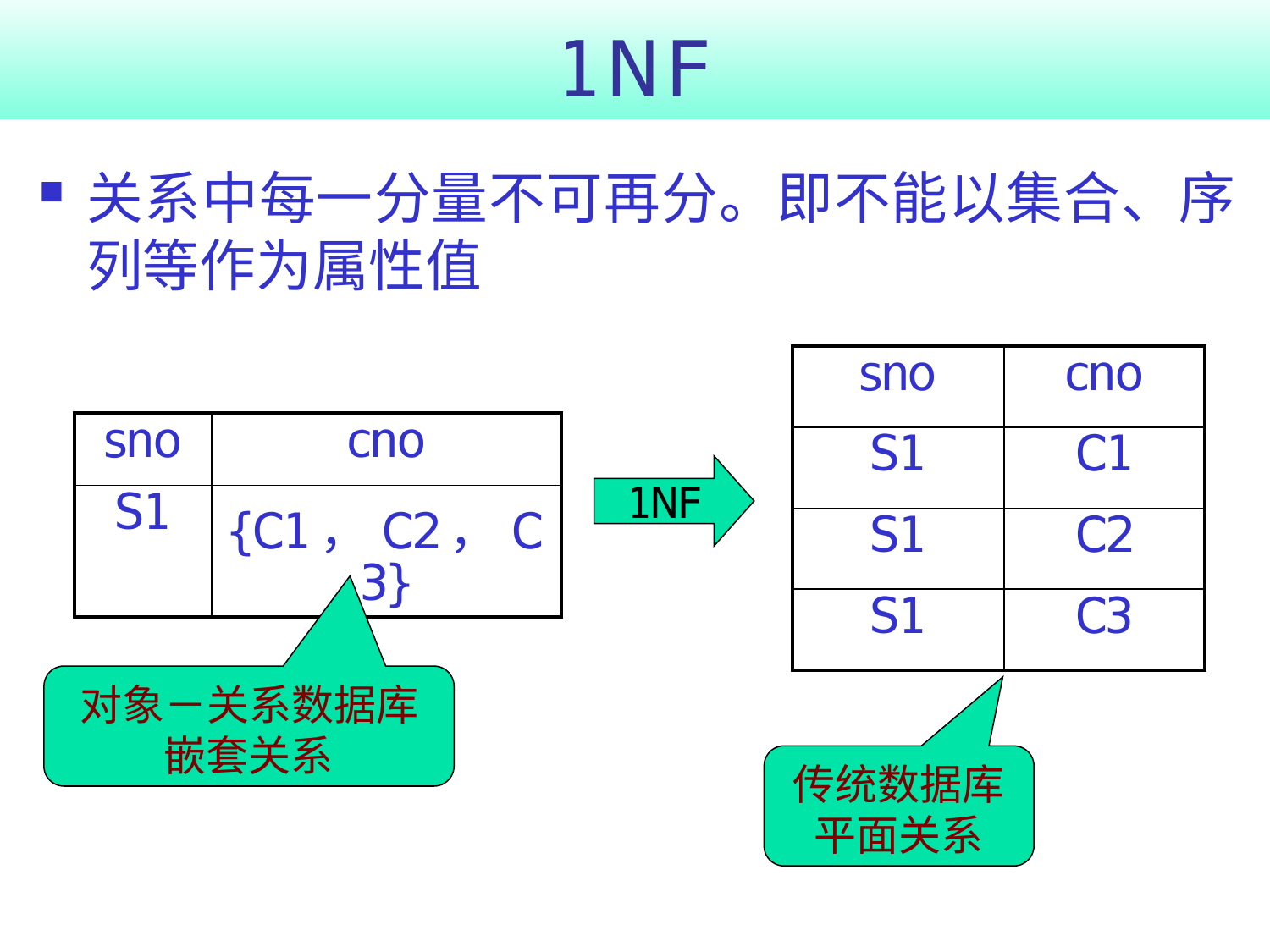

# 1NF
关系中每一分量不可再分。即不能以集合、序列等作为属性值
| sno | cno |
| --- | --- |
| S1 | C1 |
| S1 | C2 |
| S1 | C3 |
| sno | cno |
| --- | --- |
| S1 | {C1，C2，C3} |
1NF
对象－关系数据库
嵌套关系
传统数据库
平面关系